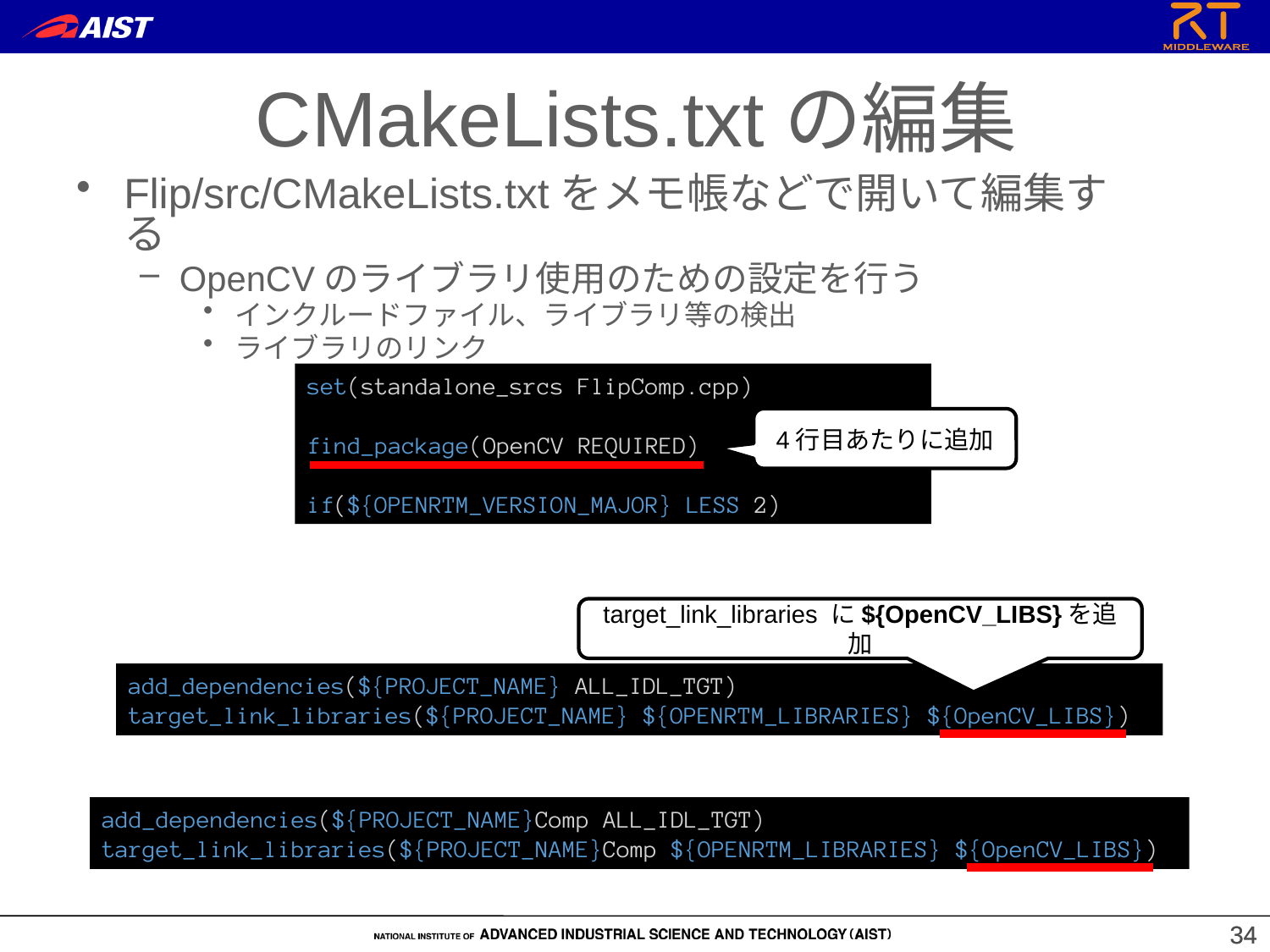

CMakeLists.txtの編集
Flip/src/CMakeLists.txtをメモ帳などで開いて編集する
OpenCVのライブラリ使用のための設定を行う
インクルードファイル、ライブラリ等の検出
ライブラリのリンク
set(standalone_srcs FlipComp.cpp)
find_package(OpenCV REQUIRED)
if(${OPENRTM_VERSION_MAJOR} LESS 2)
4行目あたりに追加
target_link_libraries に${OpenCV_LIBS}を追加
add_dependencies(${PROJECT_NAME} ALL_IDL_TGT)
target_link_libraries(${PROJECT_NAME} ${OPENRTM_LIBRARIES} ${OpenCV_LIBS})
add_dependencies(${PROJECT_NAME}Comp ALL_IDL_TGT)
target_link_libraries(${PROJECT_NAME}Comp ${OPENRTM_LIBRARIES} ${OpenCV_LIBS})
34
34